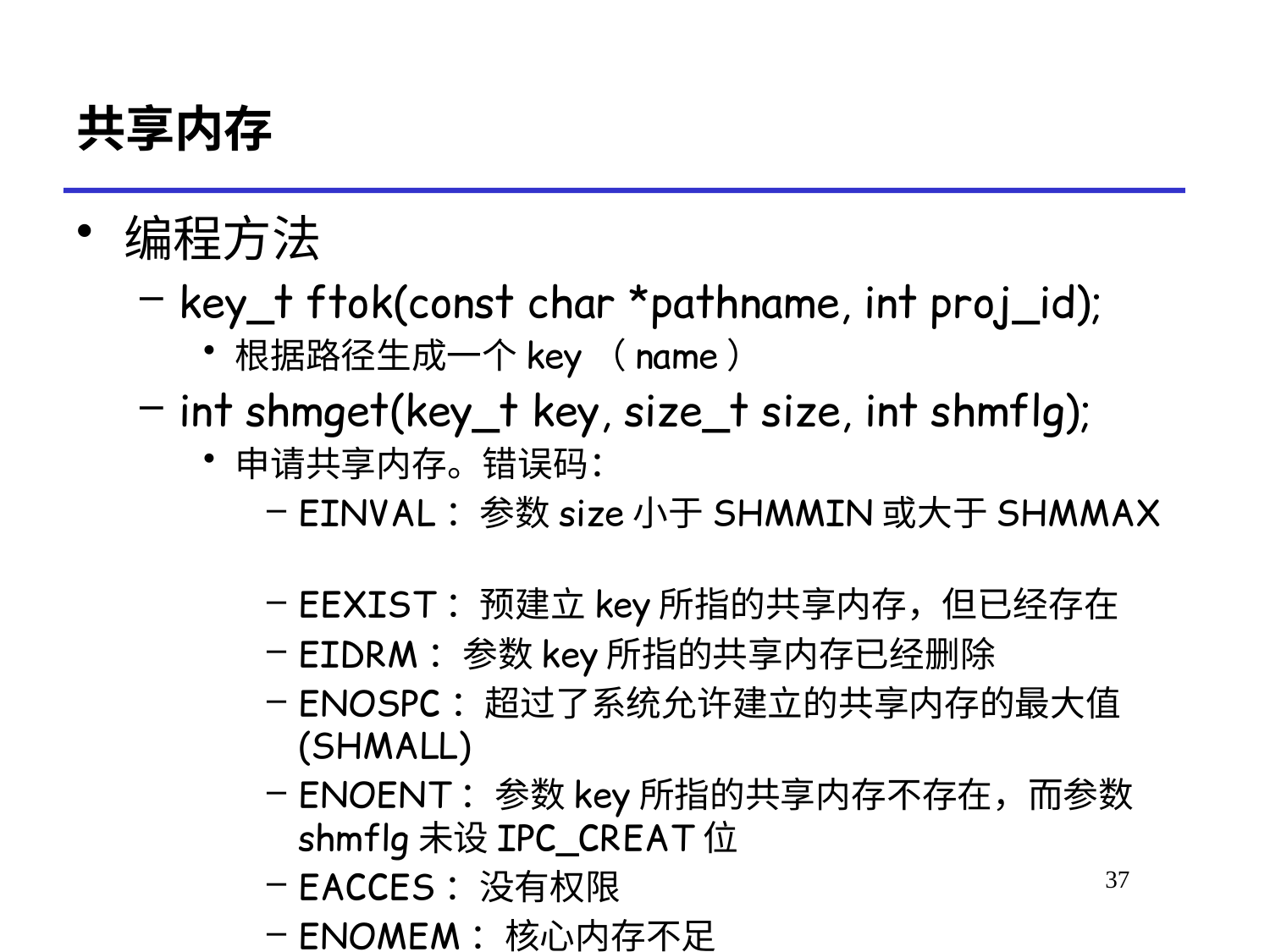

# 共享内存
编程方法
key_t ftok(const char *pathname, int proj_id);
根据路径生成一个key（name）
int shmget(key_t key, size_t size, int shmflg);
申请共享内存。错误码：
EINVAL：参数size小于SHMMIN或大于SHMMAX
EEXIST：预建立key所指的共享内存，但已经存在
EIDRM：参数key所指的共享内存已经删除
ENOSPC：超过了系统允许建立的共享内存的最大值(SHMALL)
ENOENT：参数key所指的共享内存不存在，而参数shmflg未设IPC_CREAT位
EACCES：没有权限
ENOMEM：核心内存不足

37